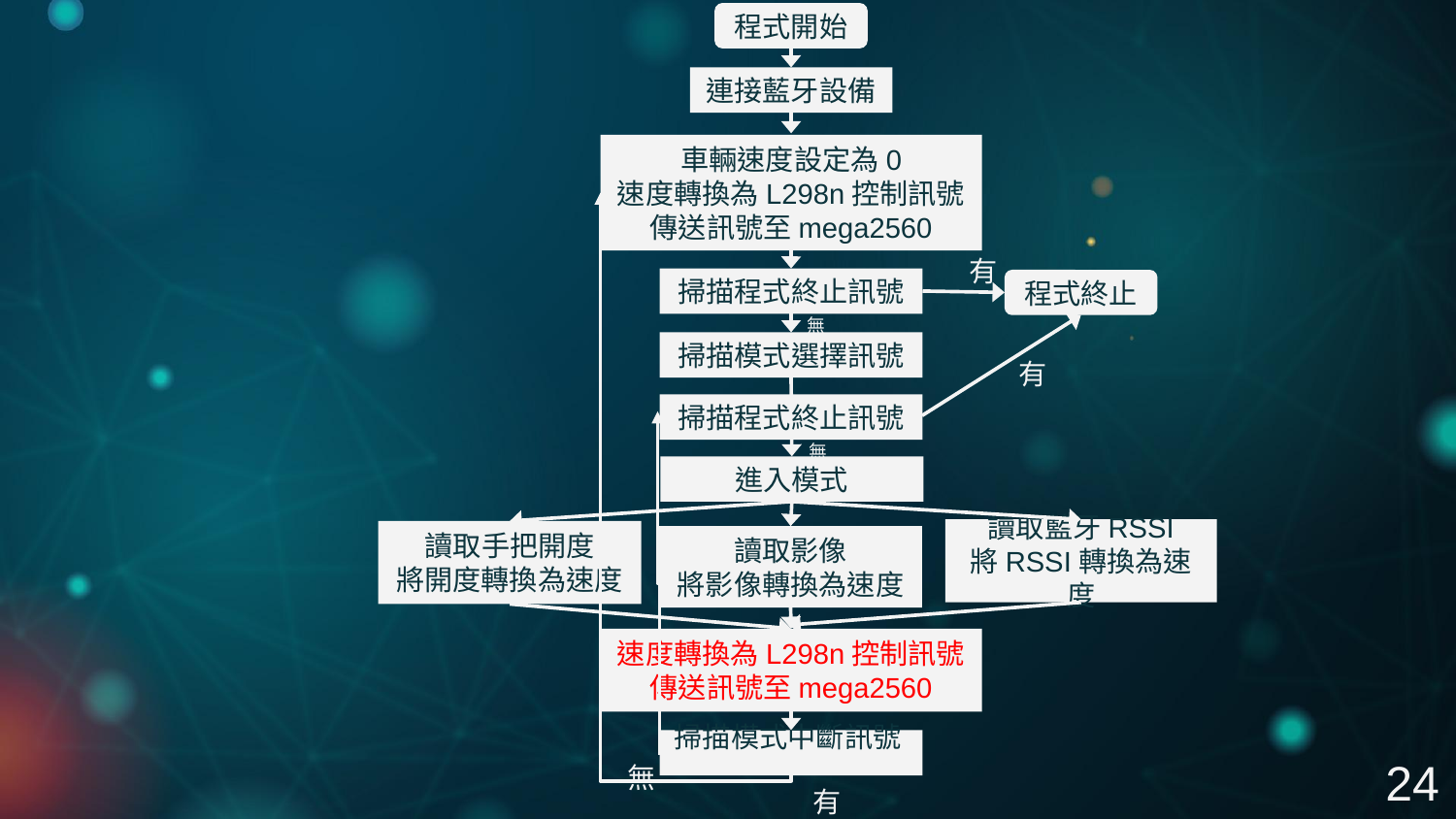

程式開始
連接藍牙設備
車輛速度設定為0
速度轉換為L298n控制訊號
傳送訊號至mega2560
有
掃描程式終止訊號
程式終止
無
掃描模式選擇訊號
有
掃描程式終止訊號
無
進入模式
讀取藍牙RSSI
將RSSI轉換為速度
讀取手把開度
將開度轉換為速度
讀取影像
將影像轉換為速度
速度轉換為L298n控制訊號
傳送訊號至mega2560
掃描模式中斷訊號
無
有